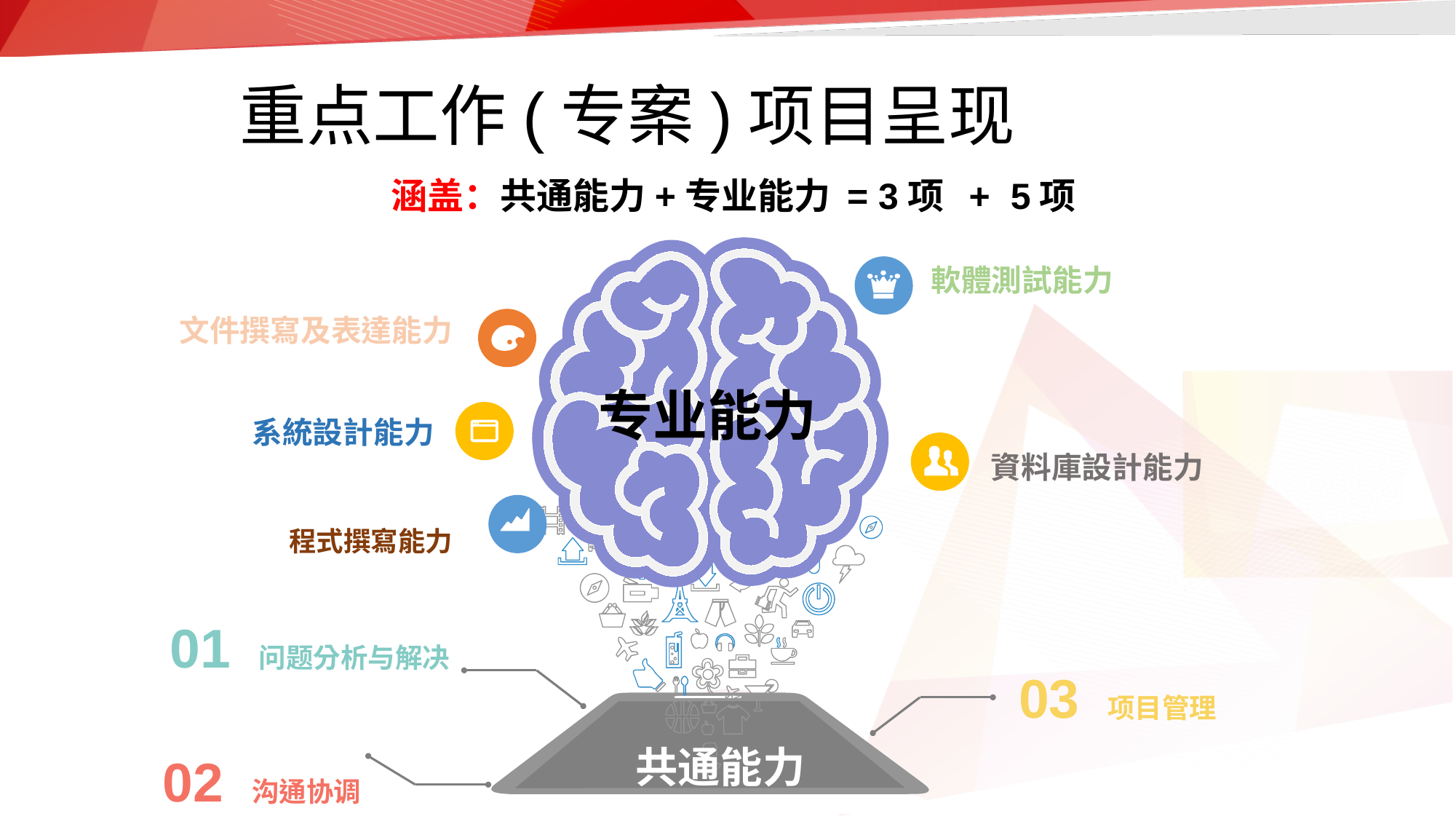

重点工作(专案)项目呈现
涵盖：共通能力+专业能力 = 3项  +  5项

軟體測試能力

文件撰寫及表達能力

专业能力

系統設計能力

資料庫設計能力

程式撰寫能力
01 问题分析与解决

03 项目管理

共通能力
02 沟通协调